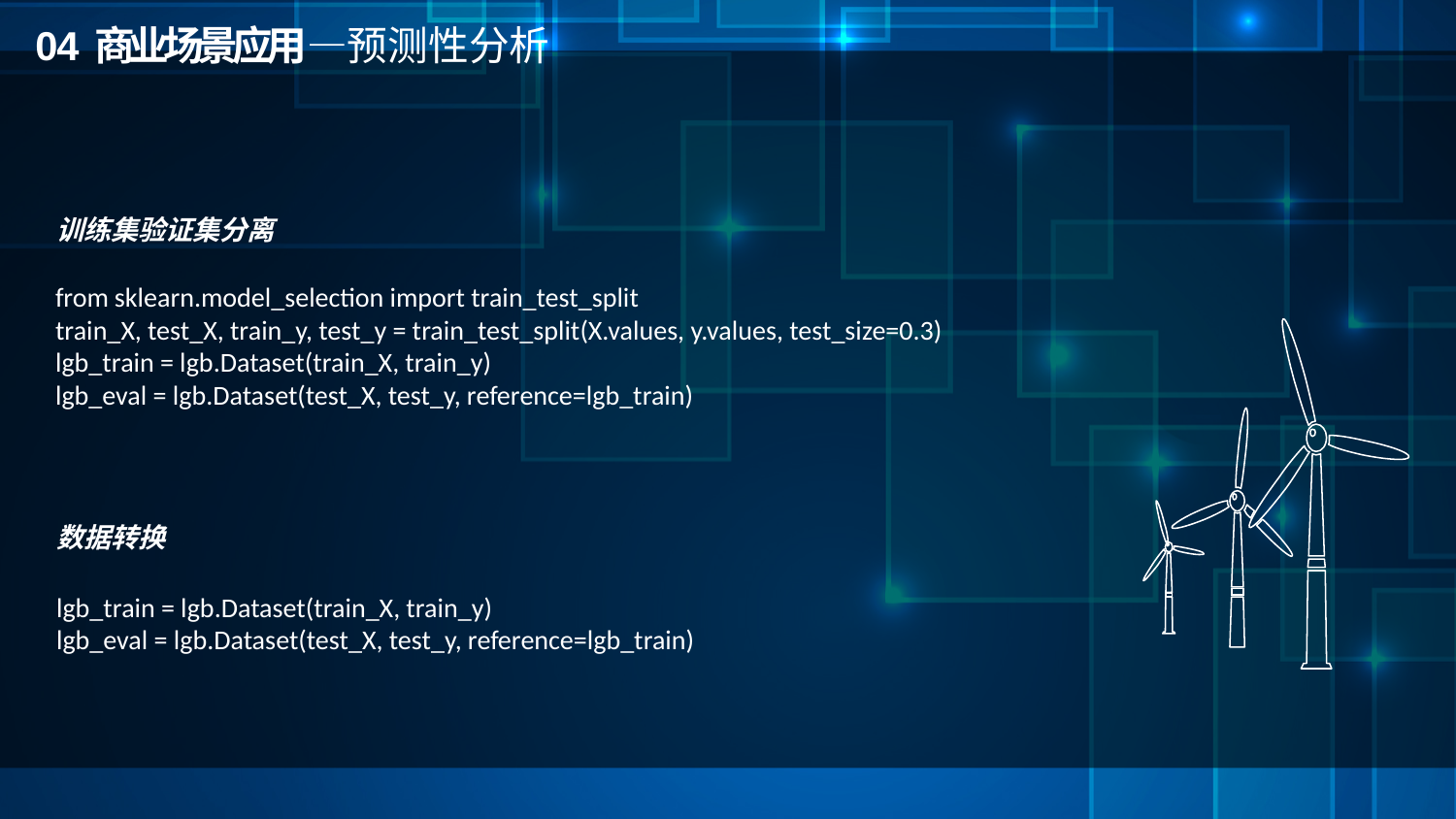

0 4 商业场景应用—预测性分析
训练集验证集分离
from sklearn.model_selection import train_test_split
train_X, test_X, train_y, test_y = train_test_split(X.values, y.values, test_size=0.3)
lgb_train = lgb.Dataset(train_X, train_y)
lgb_eval = lgb.Dataset(test_X, test_y, reference=lgb_train)

数据转换
lgb_train = lgb.Dataset(train_X, train_y)
lgb_eval = lgb.Dataset(test_X, test_y, reference=lgb_train)